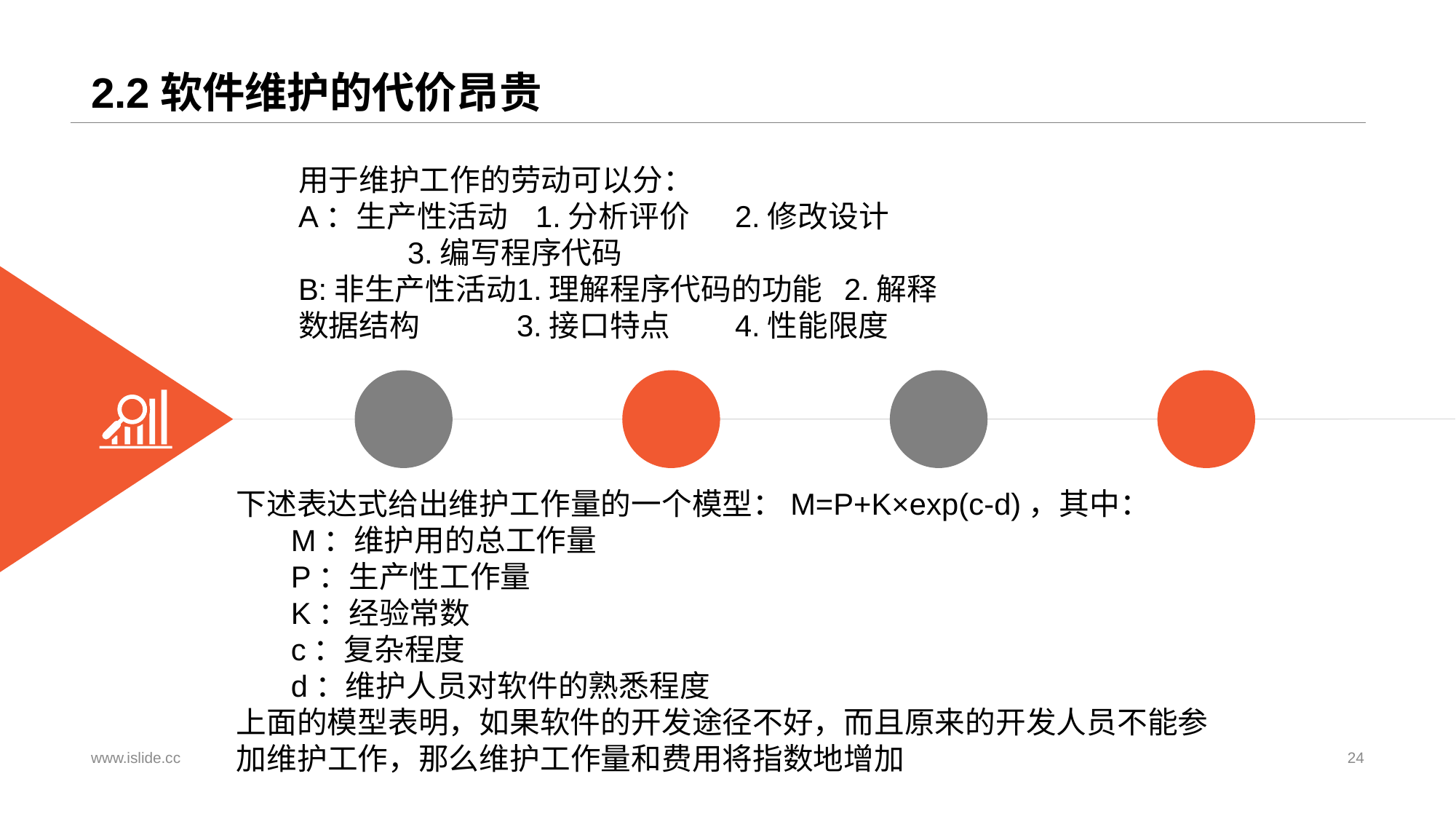

# 2.2软件维护的代价昂贵
用于维护工作的劳动可以分：
A：生产性活动   1.分析评价	2.修改设计	3.编写程序代码
B:非生产性活动	1.理解程序代码的功能	2.解释数据结构	3.接口特点	4.性能限度

下述表达式给出维护工作量的一个模型：M=P+K×exp(c-d)，其中：
M：维护用的总工作量
P：生产性工作量
K：经验常数
c：复杂程度
d：维护人员对软件的熟悉程度
上面的模型表明，如果软件的开发途径不好，而且原来的开发人员不能参加维护工作，那么维护工作量和费用将指数地增加
www.islide.cc
24